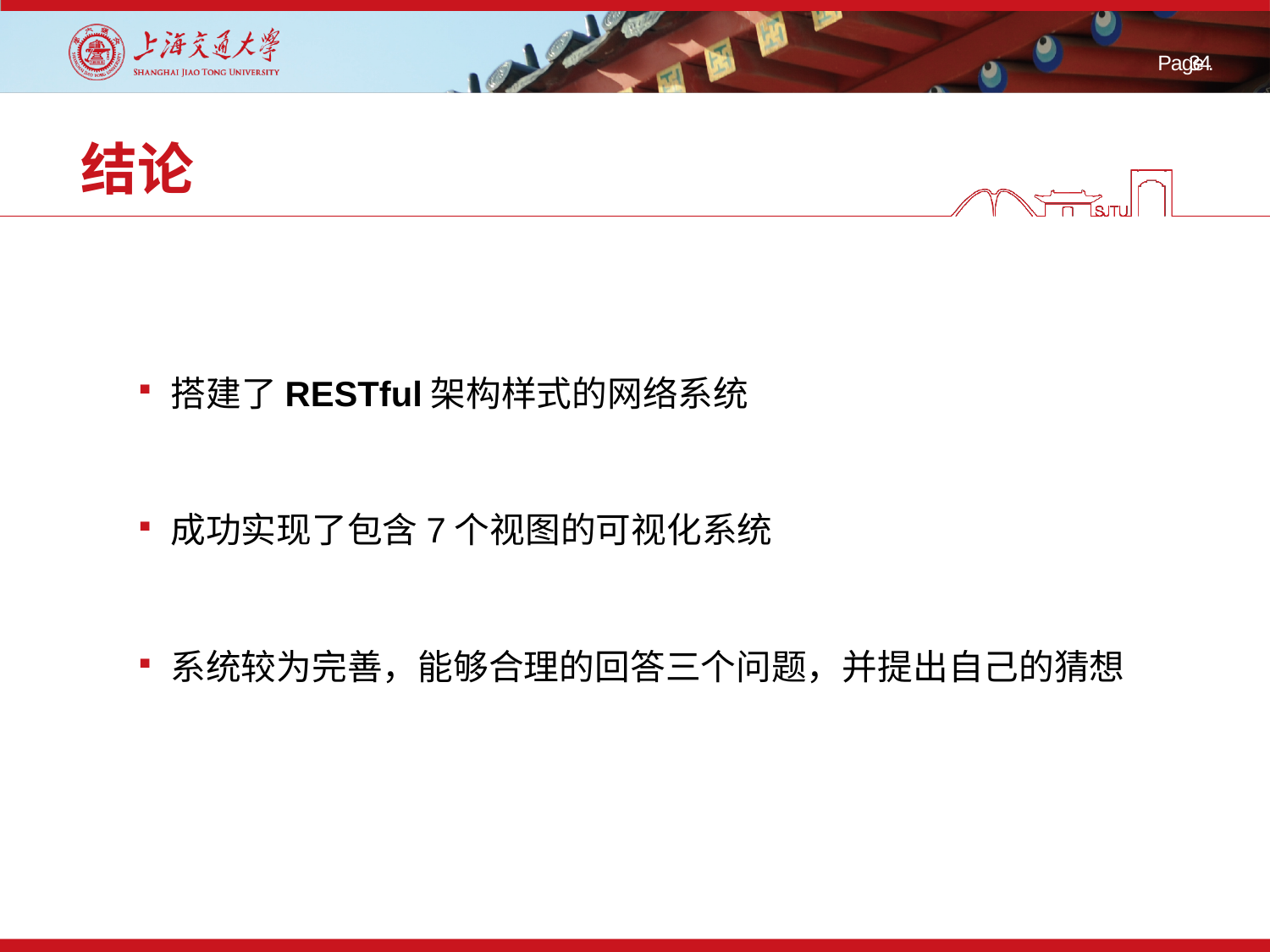

# 结论
搭建了RESTful架构样式的网络系统

成功实现了包含7个视图的可视化系统

系统较为完善，能够合理的回答三个问题，并提出自己的猜想